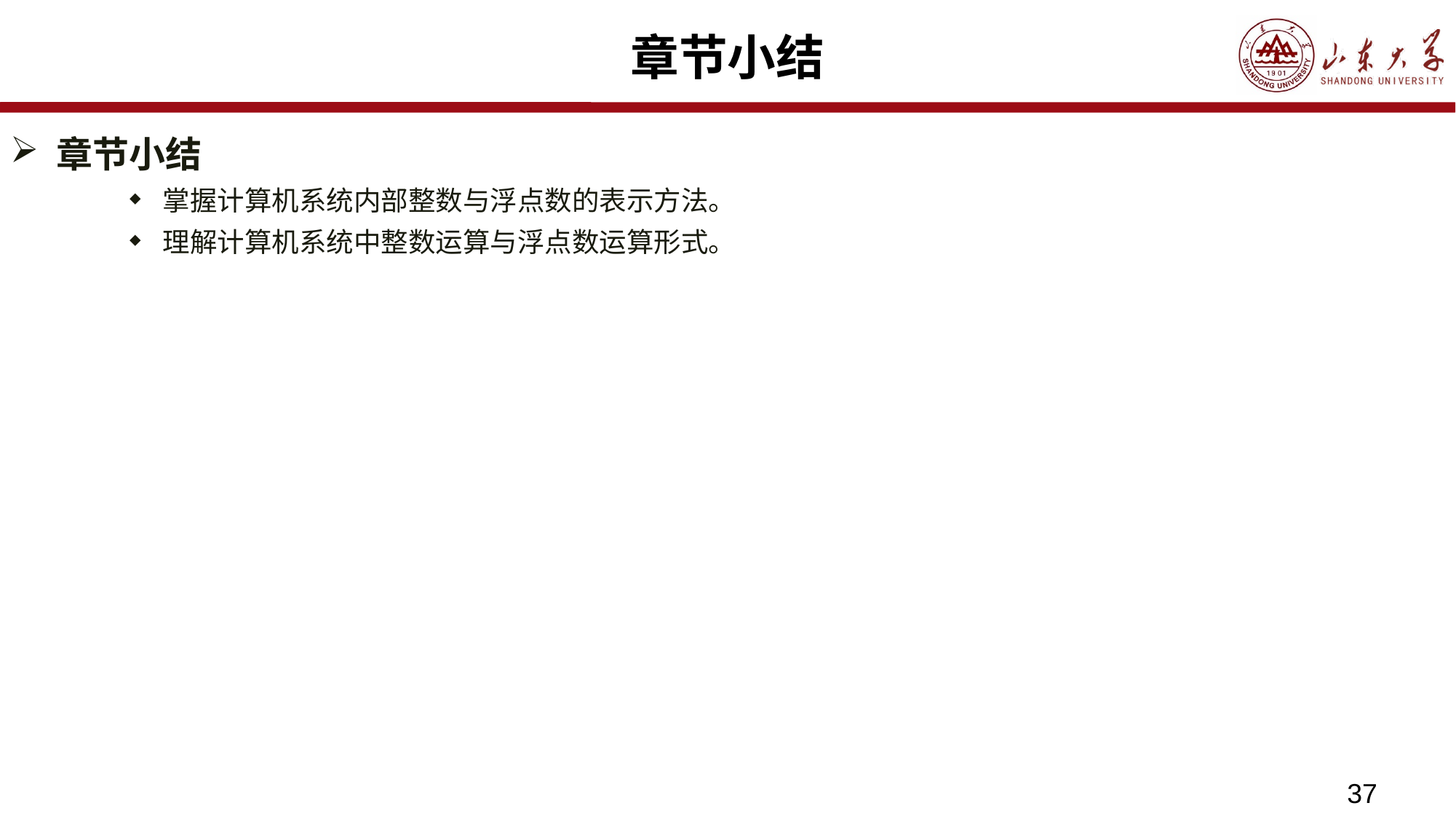

# 章节小结
章节小结
掌握计算机系统内部整数与浮点数的表示方法。
理解计算机系统中整数运算与浮点数运算形式。

37